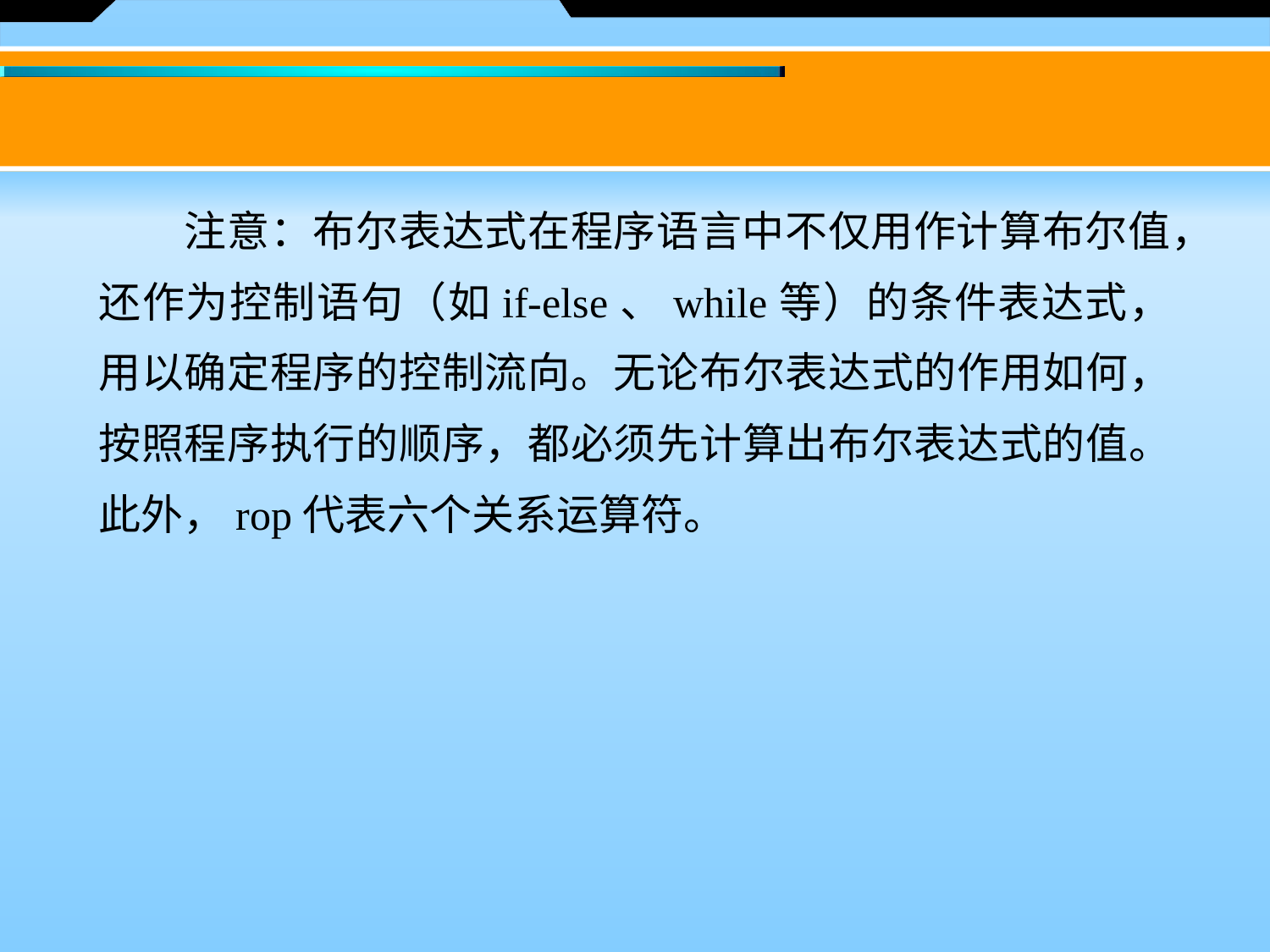

注意：布尔表达式在程序语言中不仅用作计算布尔值，还作为控制语句（如if-else、while等）的条件表达式，用以确定程序的控制流向。无论布尔表达式的作用如何，按照程序执行的顺序，都必须先计算出布尔表达式的值。此外，rop代表六个关系运算符。